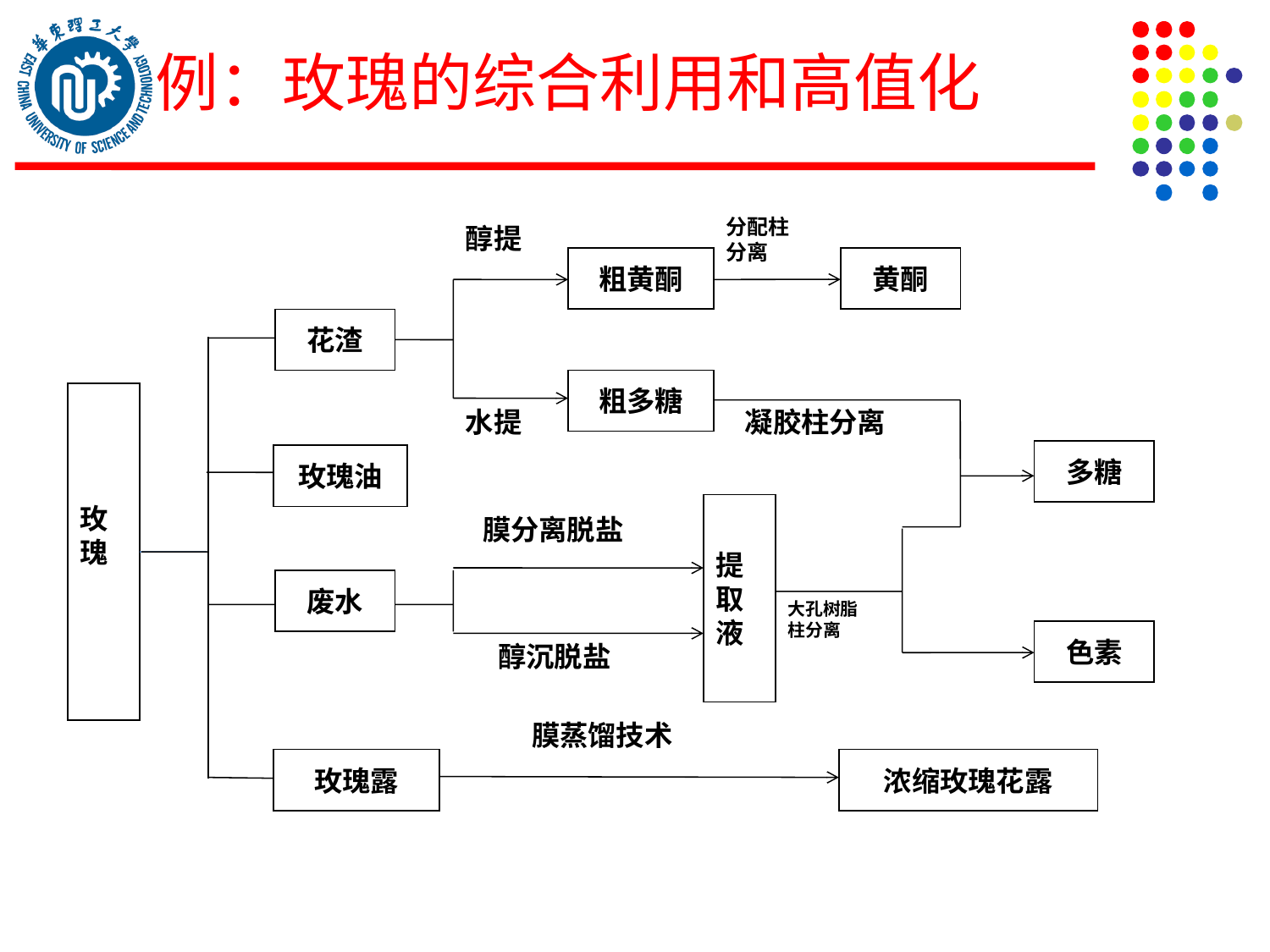

例：玫瑰的综合利用和高值化

分配柱
分离
醇提

粗黄酮
黄酮

花渣

粗多糖
玫
瑰

水提
凝胶柱分离

多糖

玫瑰油

提取液
膜分离脱盐

废水

大孔树脂
柱分离

色素

醇沉脱盐

膜蒸馏技术
玫瑰露
浓缩玫瑰花露